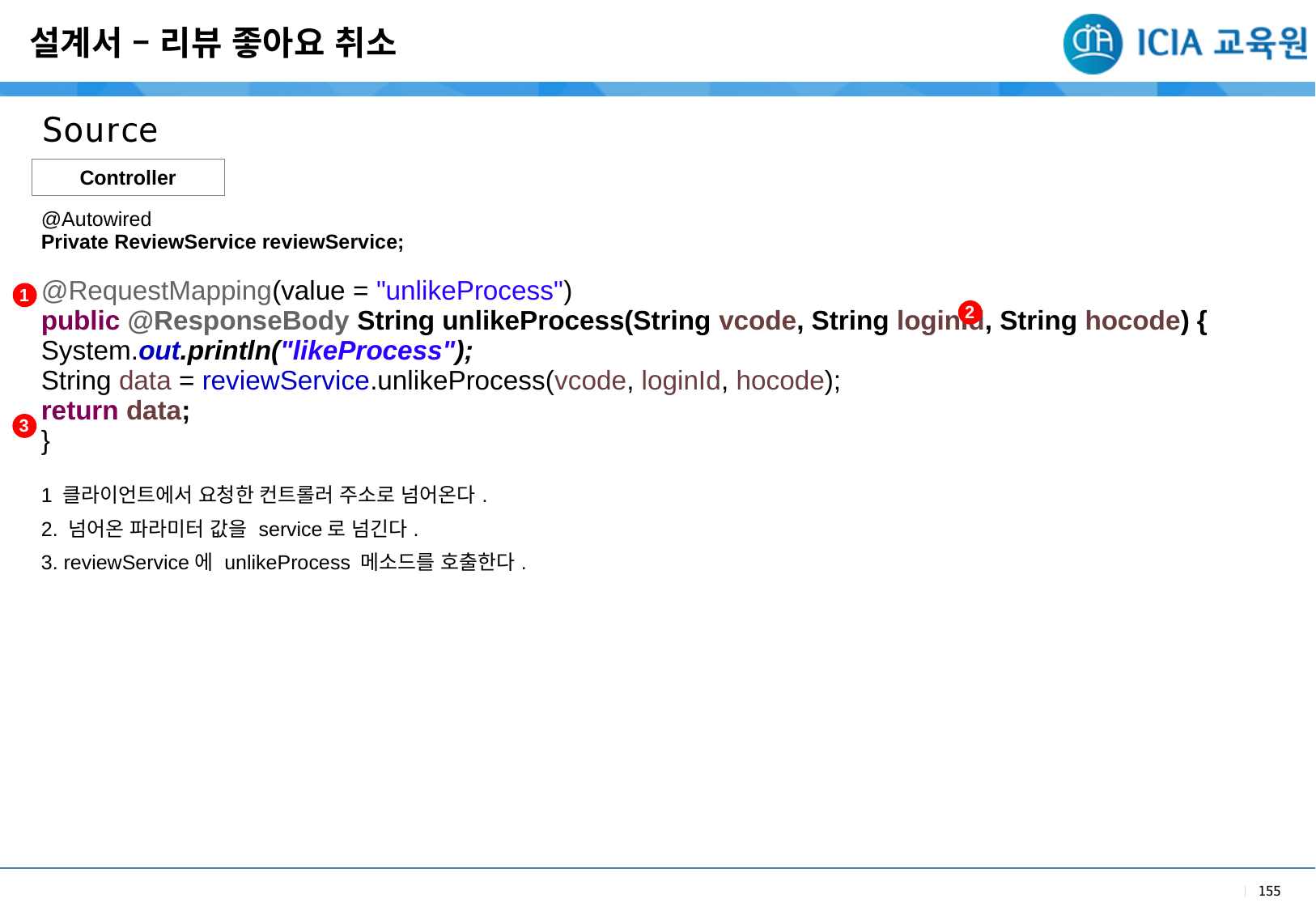

설계서 – 리뷰 좋아요 취소
Source
Controller
| @Autowired Private ReviewService reviewService; @RequestMapping(value = "unlikeProcess") public @ResponseBody String unlikeProcess(String vcode, String loginId, String hocode) { System.out.println("likeProcess"); String data = reviewService.unlikeProcess(vcode, loginId, hocode); return data; } |
| --- |
| 1 클라이언트에서 요청한 컨트롤러 주소로 넘어온다. 2. 넘어온 파라미터 값을 service로 넘긴다. 3. reviewService에 unlikeProcess 메소드를 호출한다. |
1

2

3